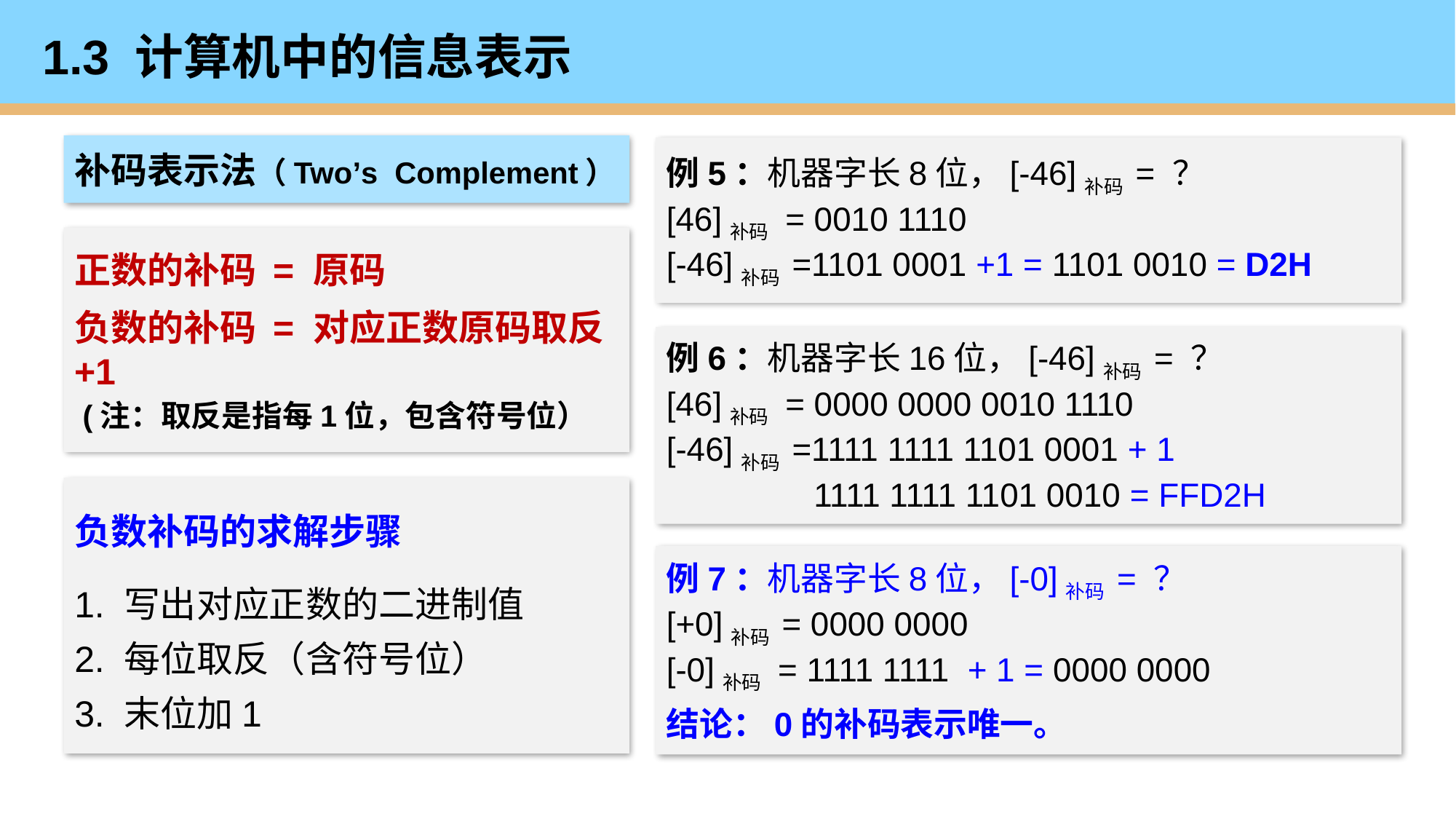

# 1.3 计算机中的信息表示
补码表示法（Two’s  Complement）
例5：机器字长8位，[-46]补码 = ？
[46]补码  = 0010 1110
[-46]补码 =1101 0001 +1 = 1101 0010 = D2H
正数的补码 = 原码
负数的补码 = 对应正数原码取反+1
 (注：取反是指每1位，包含符号位）
例6：机器字长16位，[-46]补码 = ？
[46]补码  = 0000 0000 0010 1110
[-46]补码 =1111 1111 1101 0001 + 1
          1111 1111 1101 0010 = FFD2H
负数补码的求解步骤
1. 写出对应正数的二进制值
2. 每位取反（含符号位）
3. 末位加1
例7：机器字长8位，[-0]补码 = ？
[+0]补码 = 0000 0000
[-0]补码  = 1111 1111  + 1 = 0000 0000
结论：0的补码表示唯一。
19